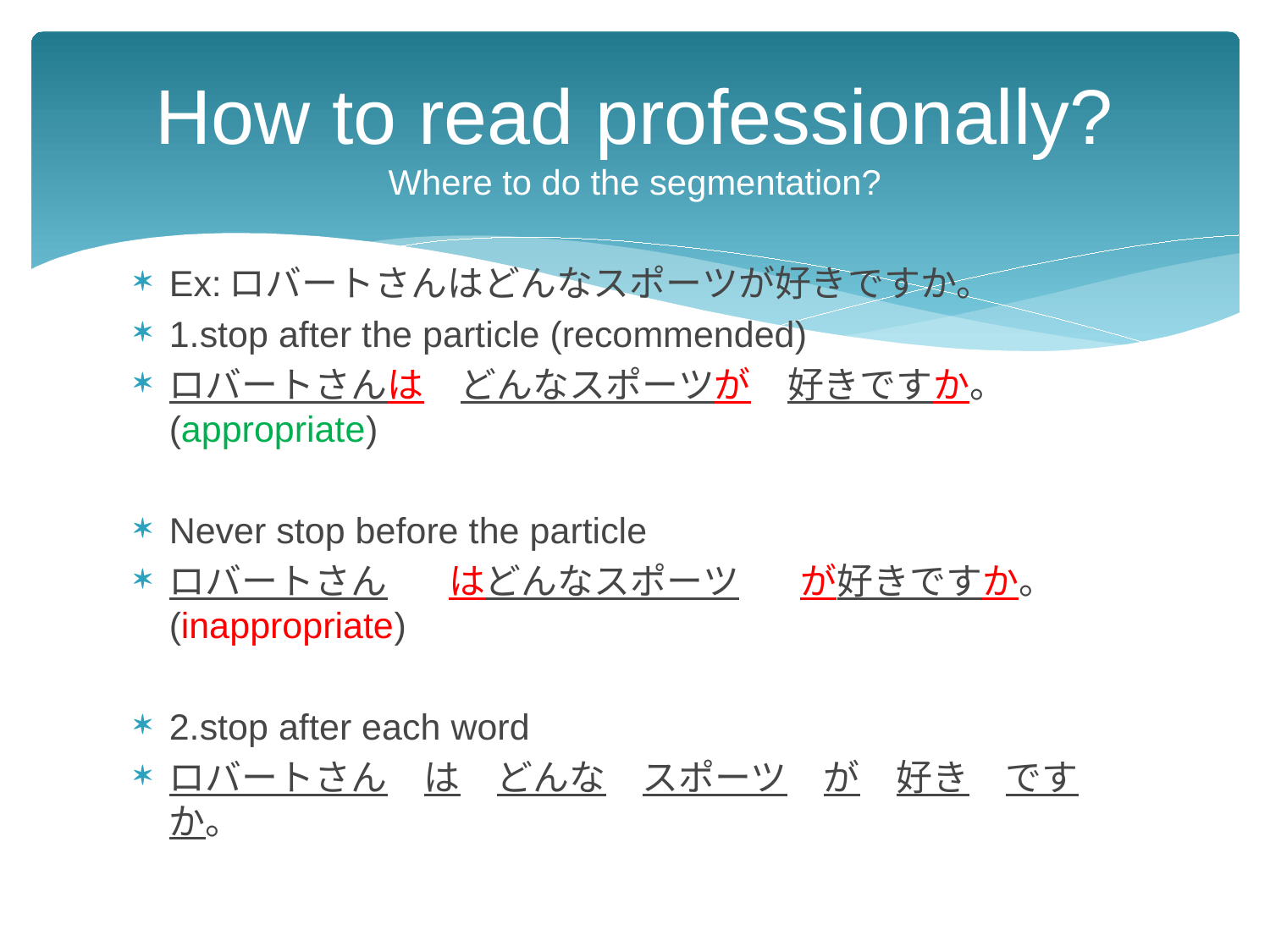

# How to read professionally? Where to do the segmentation?
Ex:ロバートさんはどんなスポーツが好きですか。
1.stop after the particle (recommended)
ロバートさんは　どんなスポーツが　好きですか。(appropriate)

Never stop before the particle
ロバートさん  　 はどんなスポーツ  　 が好きですか。(inappropriate)

2.stop after each word
ロバートさん　は　どんな　スポーツ　が　好き　です　か。